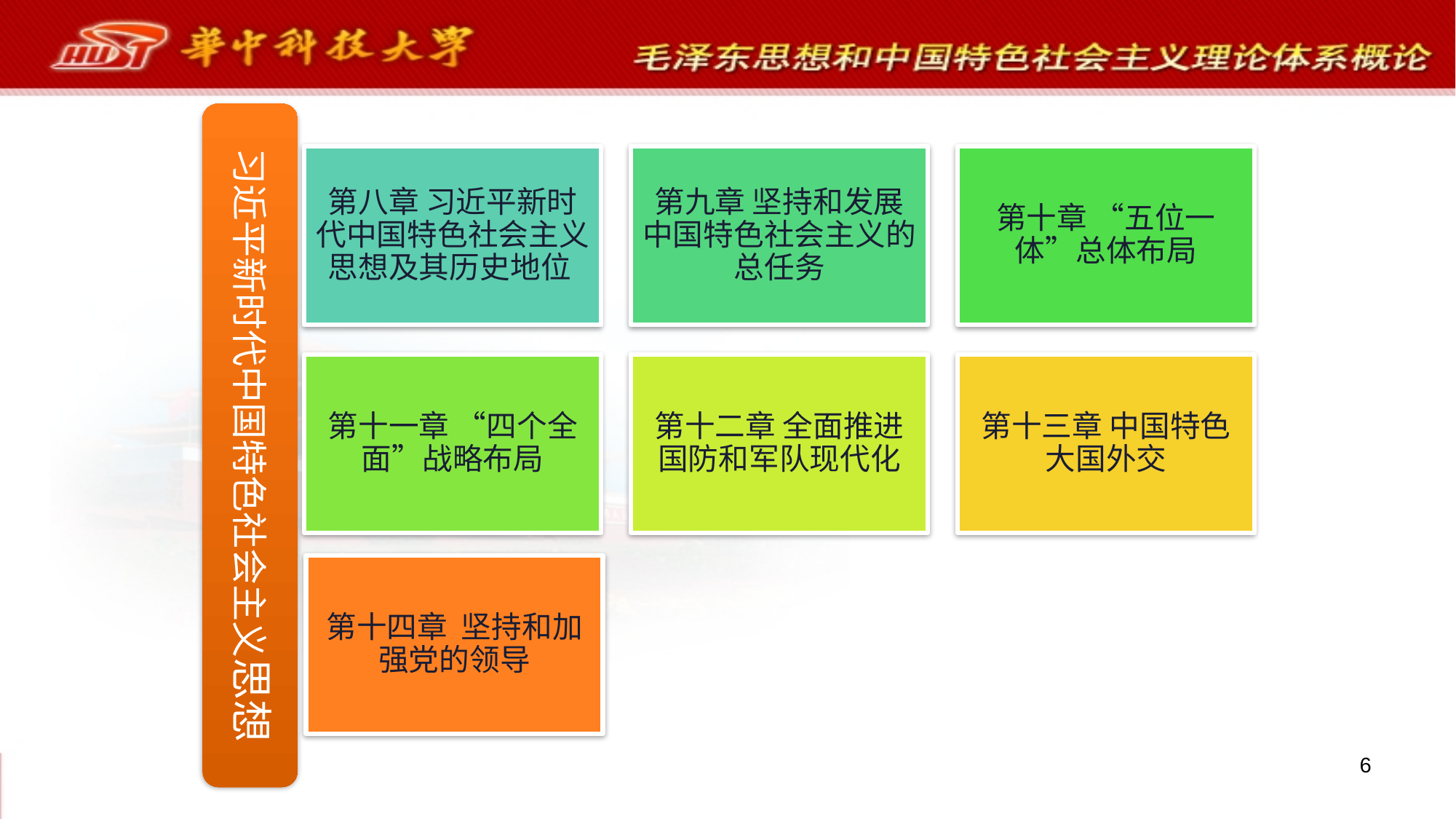

第八章 习近平新时代中国特色社会主义思想及其历史地位
第九章 坚持和发展中国特色社会主义的总任务
第十章 “五位一体”总体布局
第十一章 “四个全面”战略布局
第十二章 全面推进国防和军队现代化
第十三章 中国特色大国外交
第十四章  坚持和加强党的领导

习近平新时代中国特色社会主义思想
6